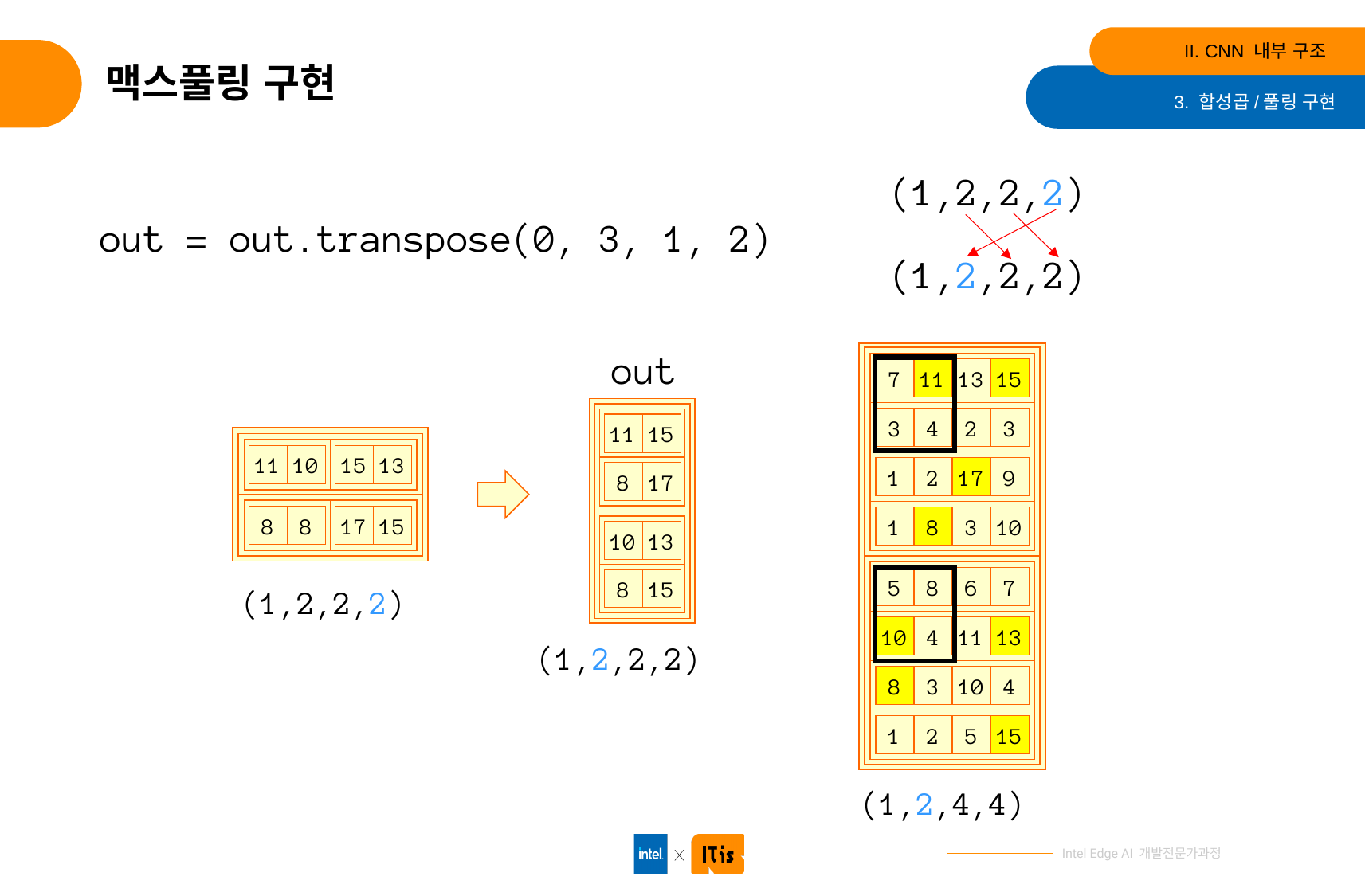

II. CNN 내부 구조
# 맥스풀링 구현
3. 합성곱/풀링 구현
(1,2,2,2)
out = out.transpose(0, 3, 1, 2)
(1,2,2,2)
out

7
11
13
15

3
4
2
3

11
15

11
10
15
13

1
2
17
9
8
17

8
8
17
15
1
8
3
10

10
13

5
8
6
7

8
15
(1,2,2,2)

10
4
11
13
(1,2,2,2)

8
3
10
4

1
2
5
15
(1,2,4,4)